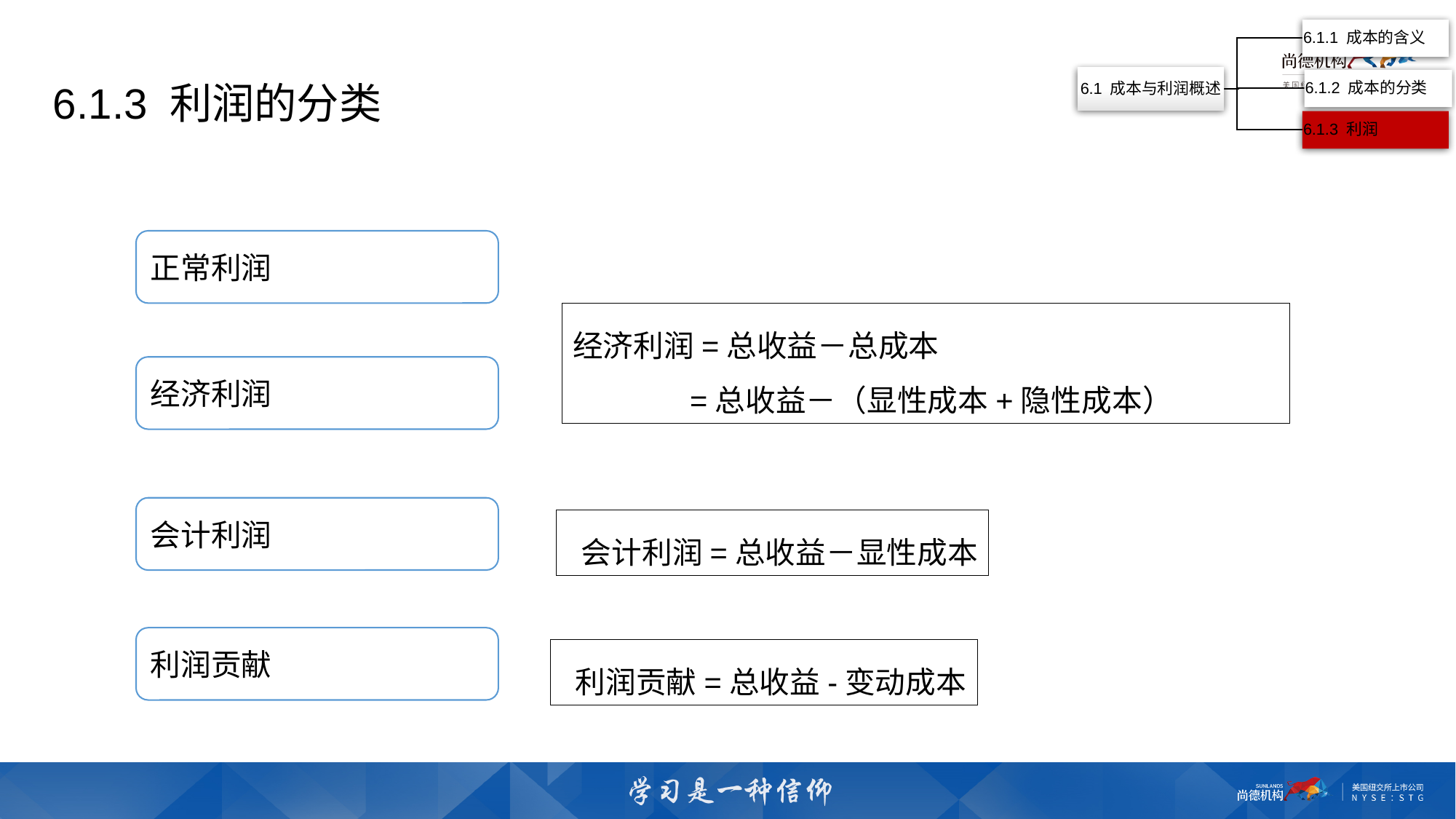

6.1 成本与利润概述
6.1.1 成本的含义
6.1.2 成本的分类
6.1.3 利润
6.1.3 利润的分类
正常利润
经济利润=总收益－总成本
              =总收益－（显性成本+隐性成本）
经济利润
会计利润
 会计利润=总收益－显性成本
利润贡献
 利润贡献=总收益-变动成本